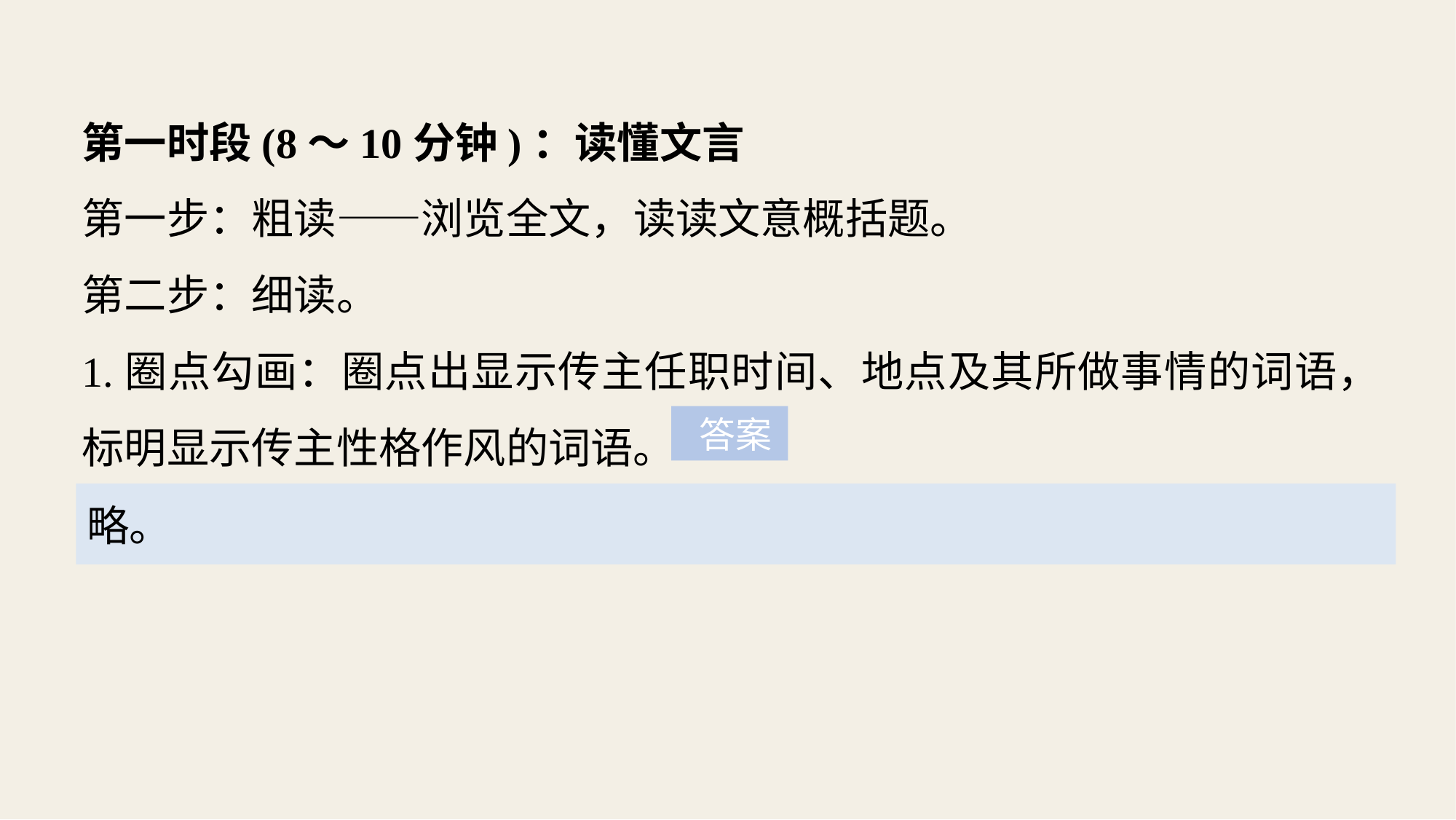

第一时段(8～10分钟)：读懂文言
第一步：粗读——浏览全文，读读文意概括题。
第二步：细读。
1.圈点勾画：圈点出显示传主任职时间、地点及其所做事情的词语，标明显示传主性格作风的词语。
 答案
略。